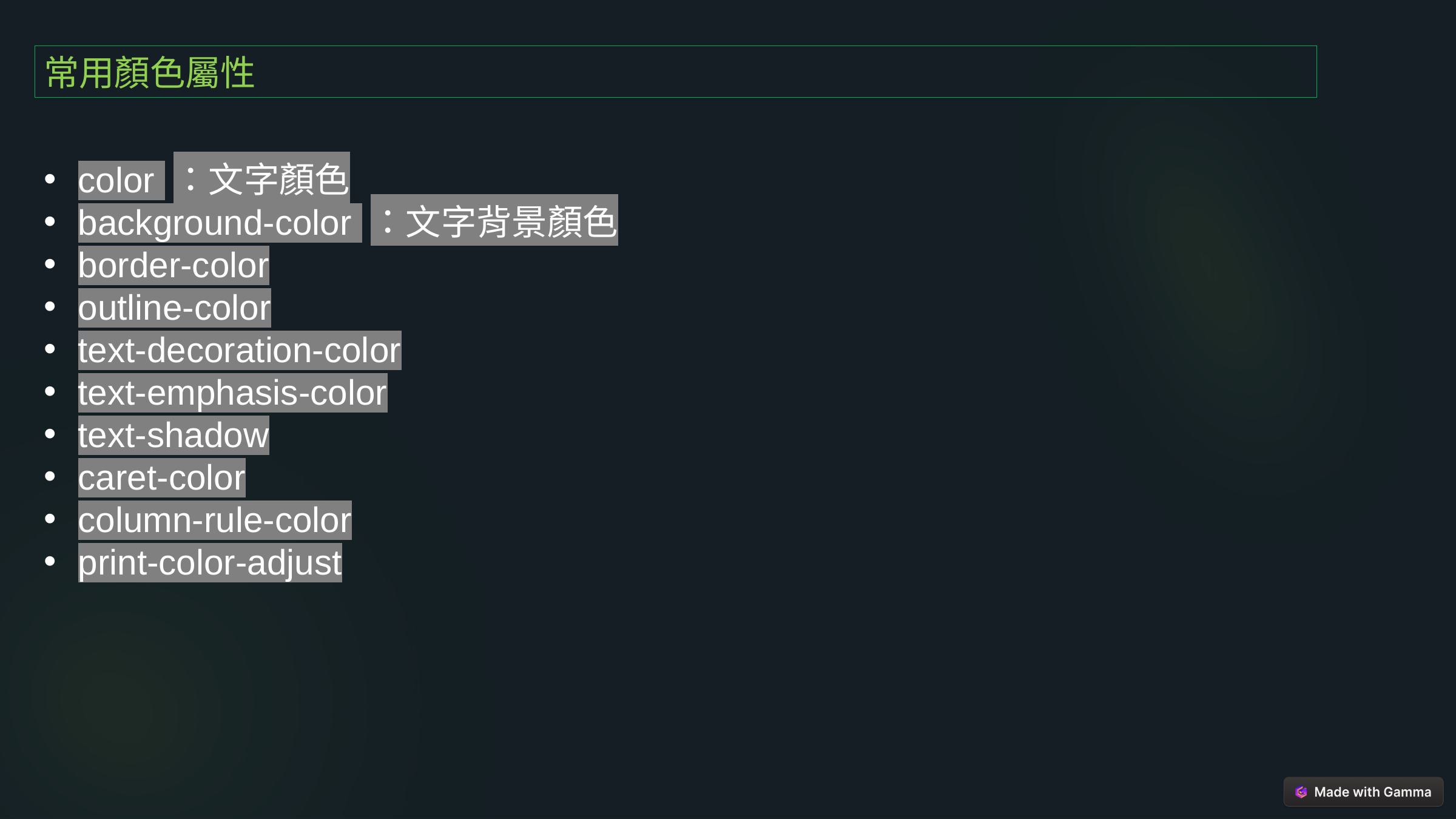

常用顏色屬性
color ：文字顏色
background-color ：文字背景顏色
border-color
outline-color
text-decoration-color
text-emphasis-color
text-shadow
caret-color
column-rule-color
print-color-adjust